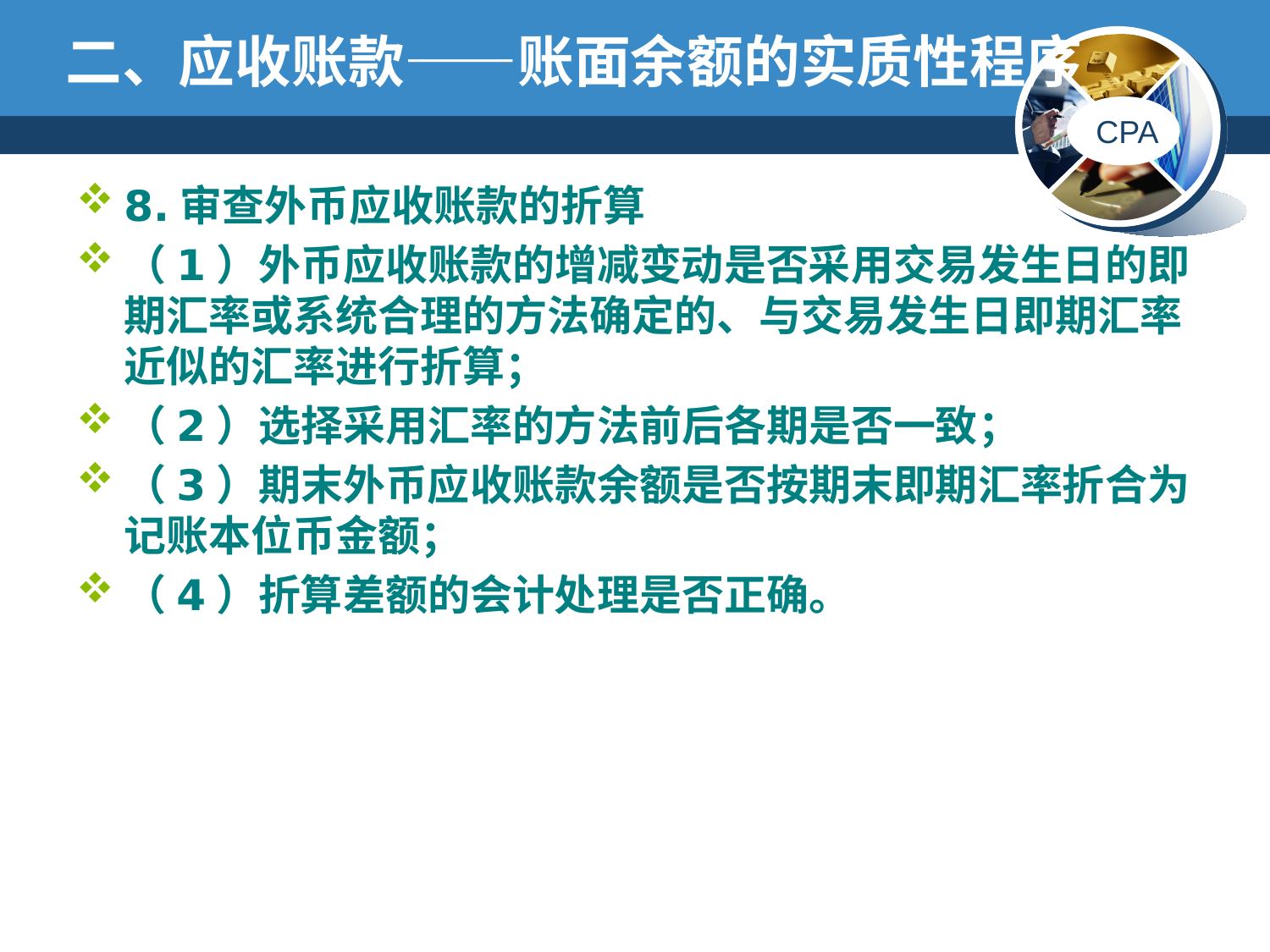

# 二、应收账款——账面余额的实质性程序
8.审查外币应收账款的折算
（1）外币应收账款的增减变动是否采用交易发生日的即期汇率或系统合理的方法确定的、与交易发生日即期汇率近似的汇率进行折算；
（2）选择采用汇率的方法前后各期是否一致；
（3）期末外币应收账款余额是否按期末即期汇率折合为记账本位币金额；
（4）折算差额的会计处理是否正确。